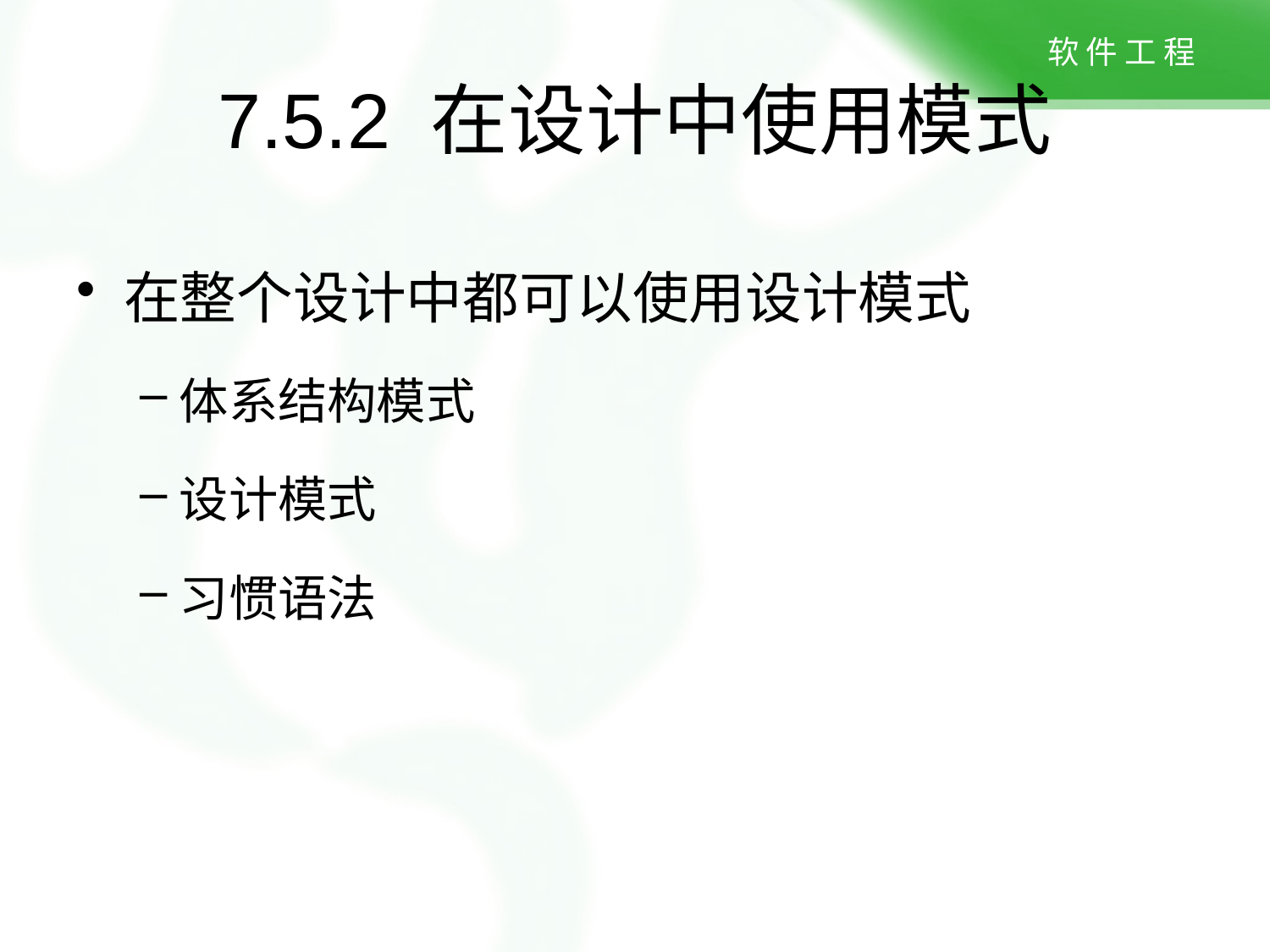

7.5.2 在设计中使用模式
在整个设计中都可以使用设计模式
体系结构模式
设计模式
习惯语法